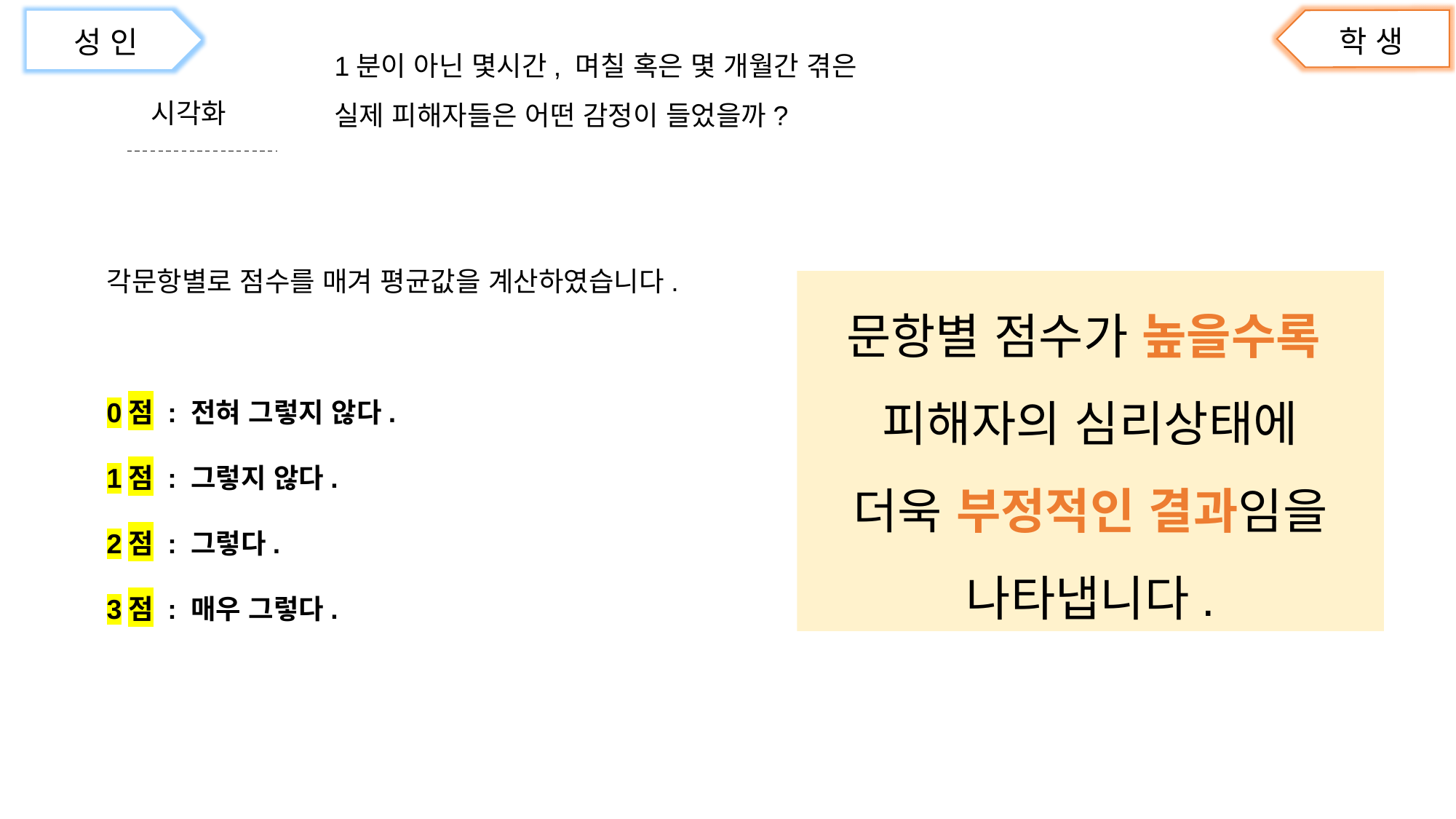

학 생
성 인
1분이 아닌 몇시간, 며칠 혹은 몇 개월간 겪은
실제 피해자들은 어떤 감정이 들었을까?
시각화
각문항별로 점수를 매겨 평균값을 계산하였습니다.

0점 : 전혀 그렇지 않다.
1점 : 그렇지 않다.
2점 : 그렇다.
3점 : 매우 그렇다.
문항별 점수가 높을수록
피해자의 심리상태에
더욱 부정적인 결과임을
나타냅니다.